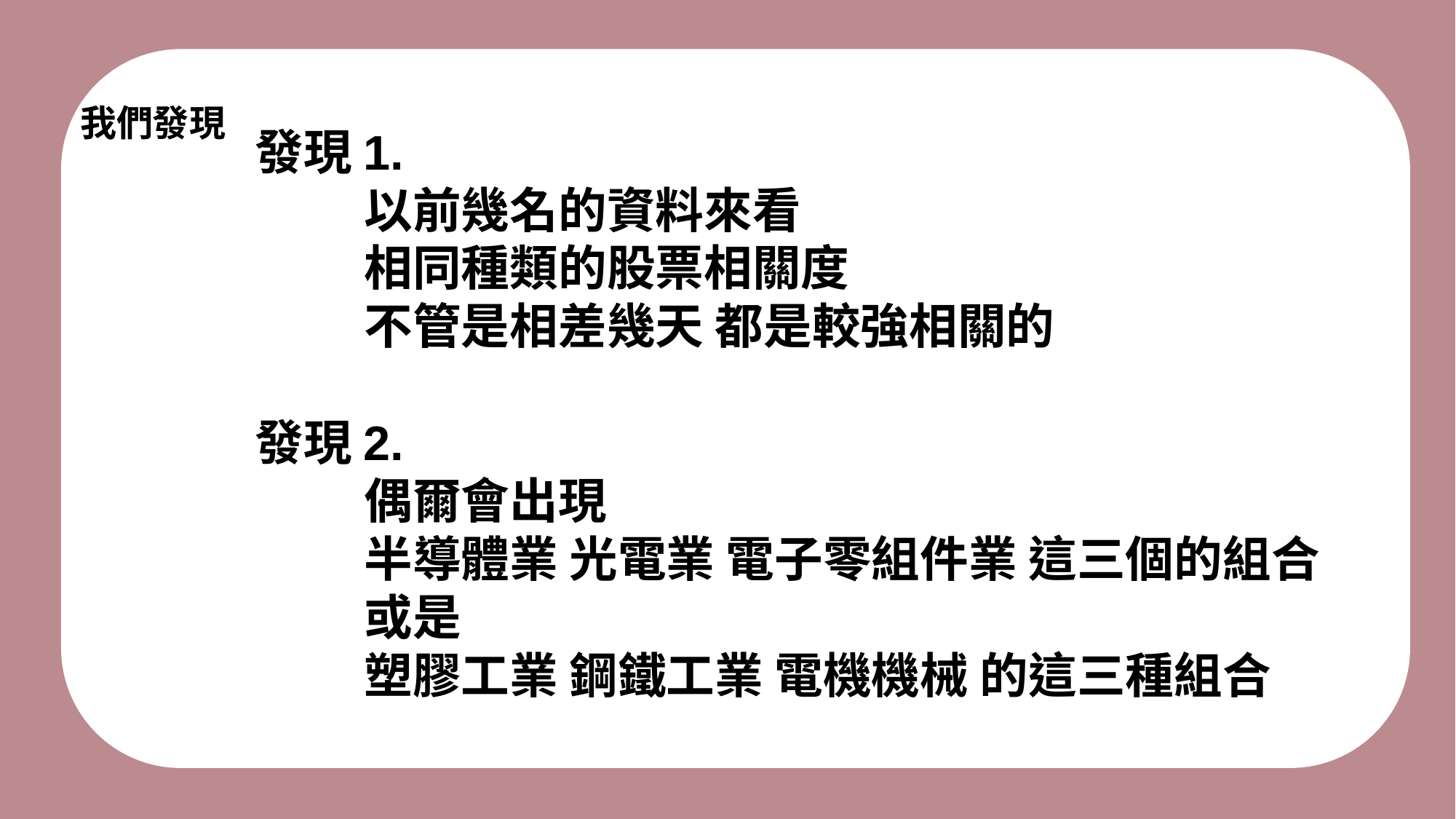

我們發現
發現1.
	以前幾名的資料來看
	相同種類的股票相關度
	不管是相差幾天 都是較強相關的

發現2.
	偶爾會出現
	半導體業 光電業 電子零組件業 這三個的組合
	或是
	塑膠工業 鋼鐵工業 電機機械 的這三種組合